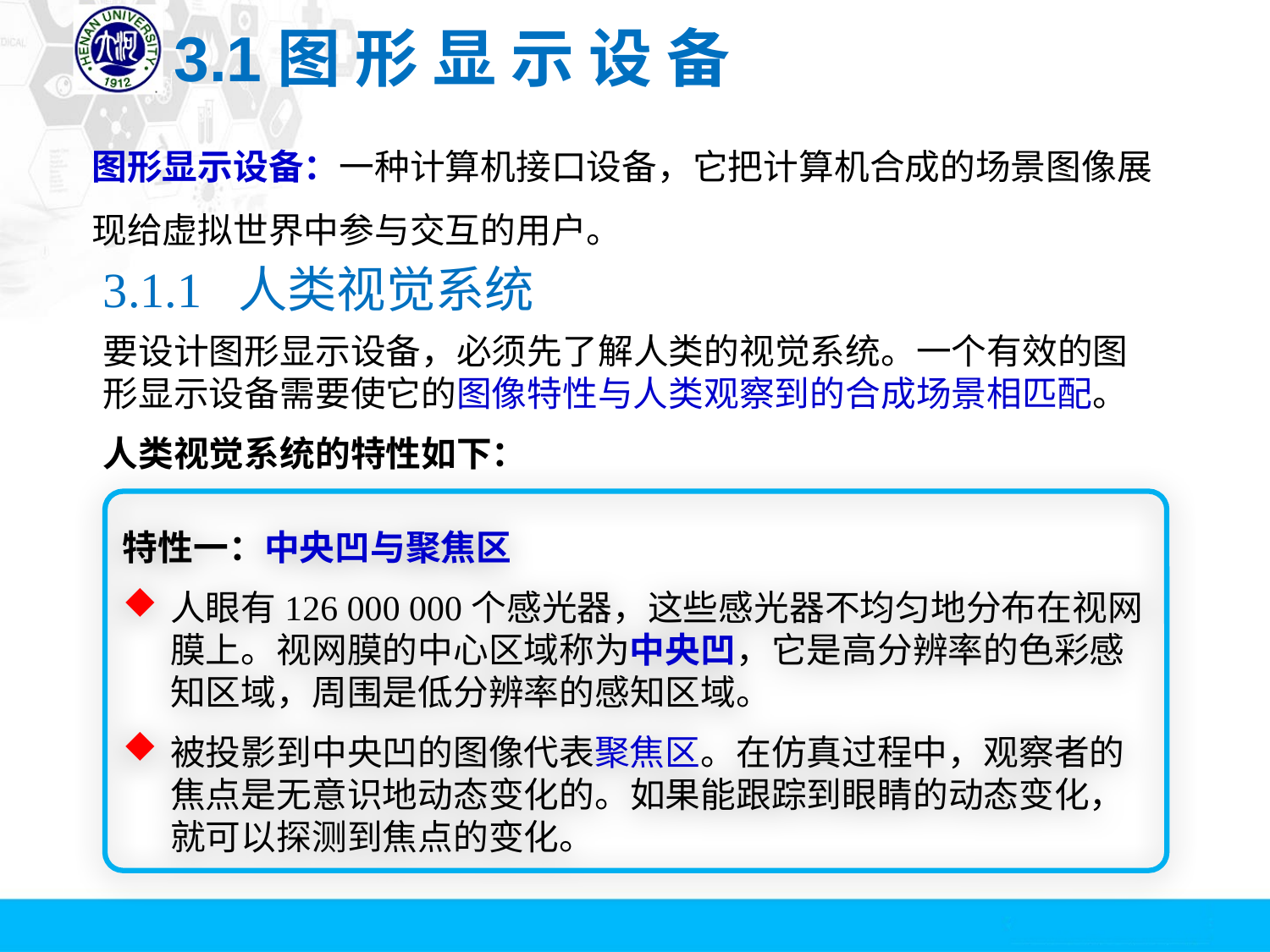

# 3.1图 形 显 示 设 备
图形显示设备：一种计算机接口设备，它把计算机合成的场景图像展现给虚拟世界中参与交互的用户。
3.1.1  人类视觉系统
要设计图形显示设备，必须先了解人类的视觉系统。一个有效的图形显示设备需要使它的图像特性与人类观察到的合成场景相匹配。
人类视觉系统的特性如下：
特性一：中央凹与聚焦区
人眼有126 000 000个感光器，这些感光器不均匀地分布在视网膜上。视网膜的中心区域称为中央凹，它是高分辨率的色彩感知区域，周围是低分辨率的感知区域。
被投影到中央凹的图像代表聚焦区。在仿真过程中，观察者的焦点是无意识地动态变化的。如果能跟踪到眼睛的动态变化，就可以探测到焦点的变化。